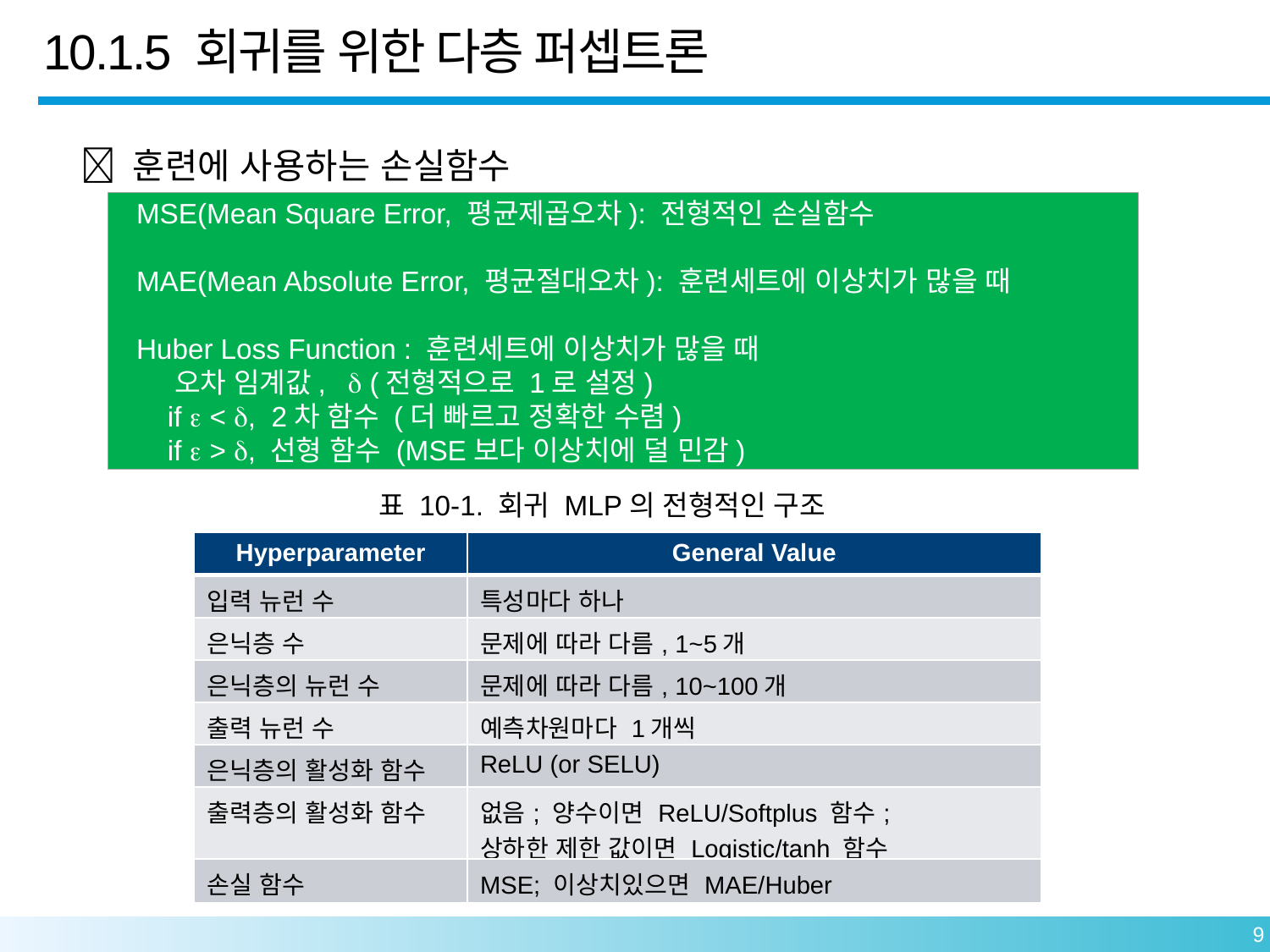

10.1.5 회귀를 위한 다층 퍼셉트론
♣ 훈련에 사용하는 손실함수
  MSE(Mean Square Error, 평균제곱오차): 전형적인 손실함수

  MAE(Mean Absolute Error, 평균절대오차): 훈련세트에 이상치가 많을 때

  Huber Loss Function : 훈련세트에 이상치가 많을 때
      오차 임계값,  δ (전형적으로 1로 설정)
      if ε < δ,  2차 함수 (더 빠르고 정확한 수렴)
      if ε > δ, 선형 함수 (MSE보다 이상치에 덜 민감)
표 10-1. 회귀 MLP의 전형적인 구조
| Hyperparameter | General Value |
| --- | --- |
| 입력 뉴런 수 | 특성마다 하나 |
| 은닉층 수 | 문제에 따라 다름, 1~5개 |
| 은닉층의 뉴런 수 | 문제에 따라 다름, 10~100개 |
| 출력 뉴런 수 | 예측차원마다 1개씩 |
| 은닉층의 활성화 함수 | ReLU (or SELU) |
| 출력층의 활성화 함수 | 없음; 양수이면 ReLU/Softplus 함수; 상하한 제한 값이면 Logistic/tanh 함수 |
| 손실 함수 | MSE; 이상치있으면 MAE/Huber |
9